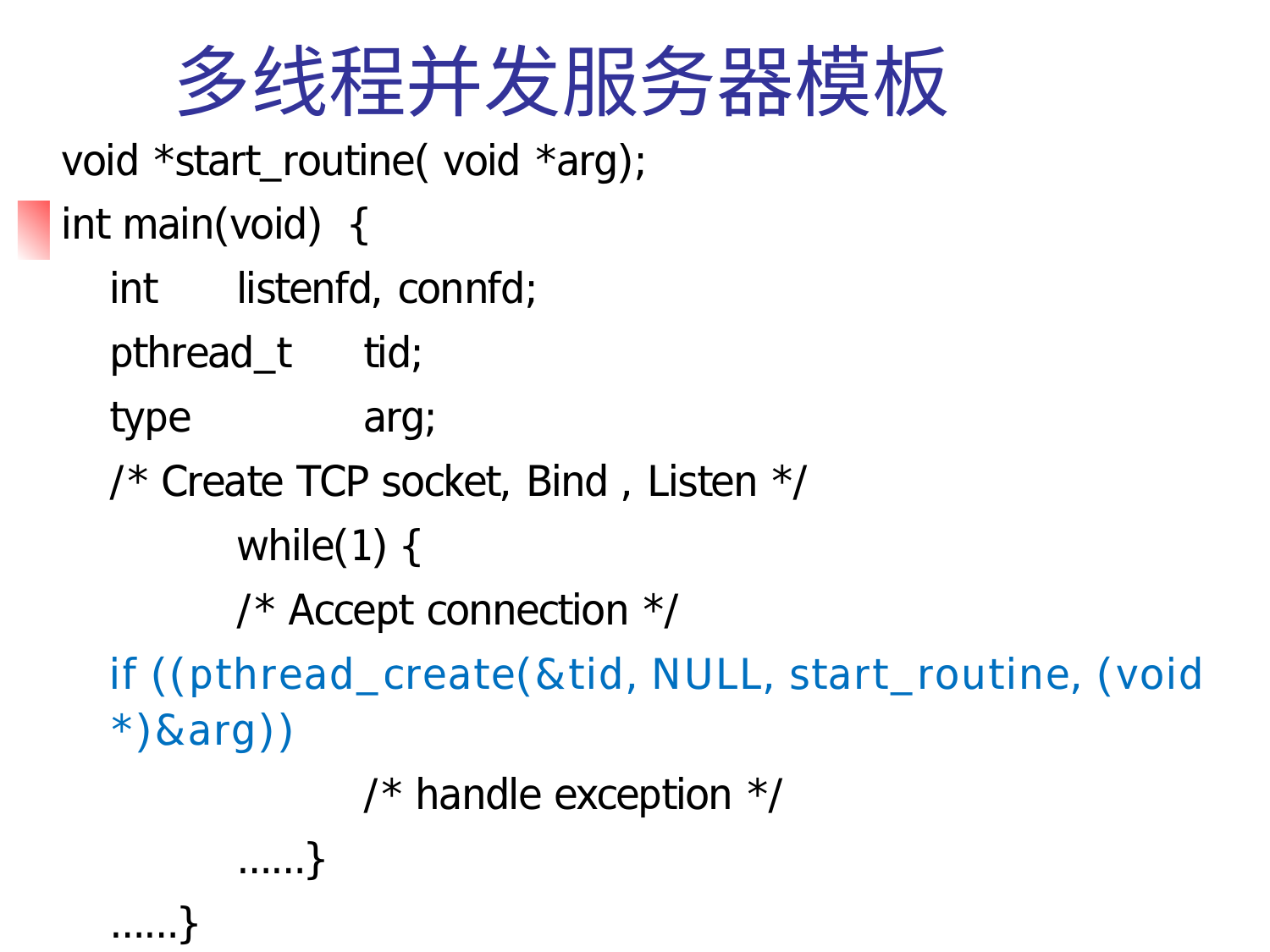

# 多线程并发服务器模板
void *start_routine( void *arg);
int main(void)  {
	int	listenfd, connfd;
	pthread_t	tid;
	type		arg;
	/* Create TCP socket, Bind , Listen */
		while(1) {
		/* Accept connection */
	if ((pthread_create(&tid, NULL, start_routine, (void *)&arg))
			/* handle exception */
		……}
	……}